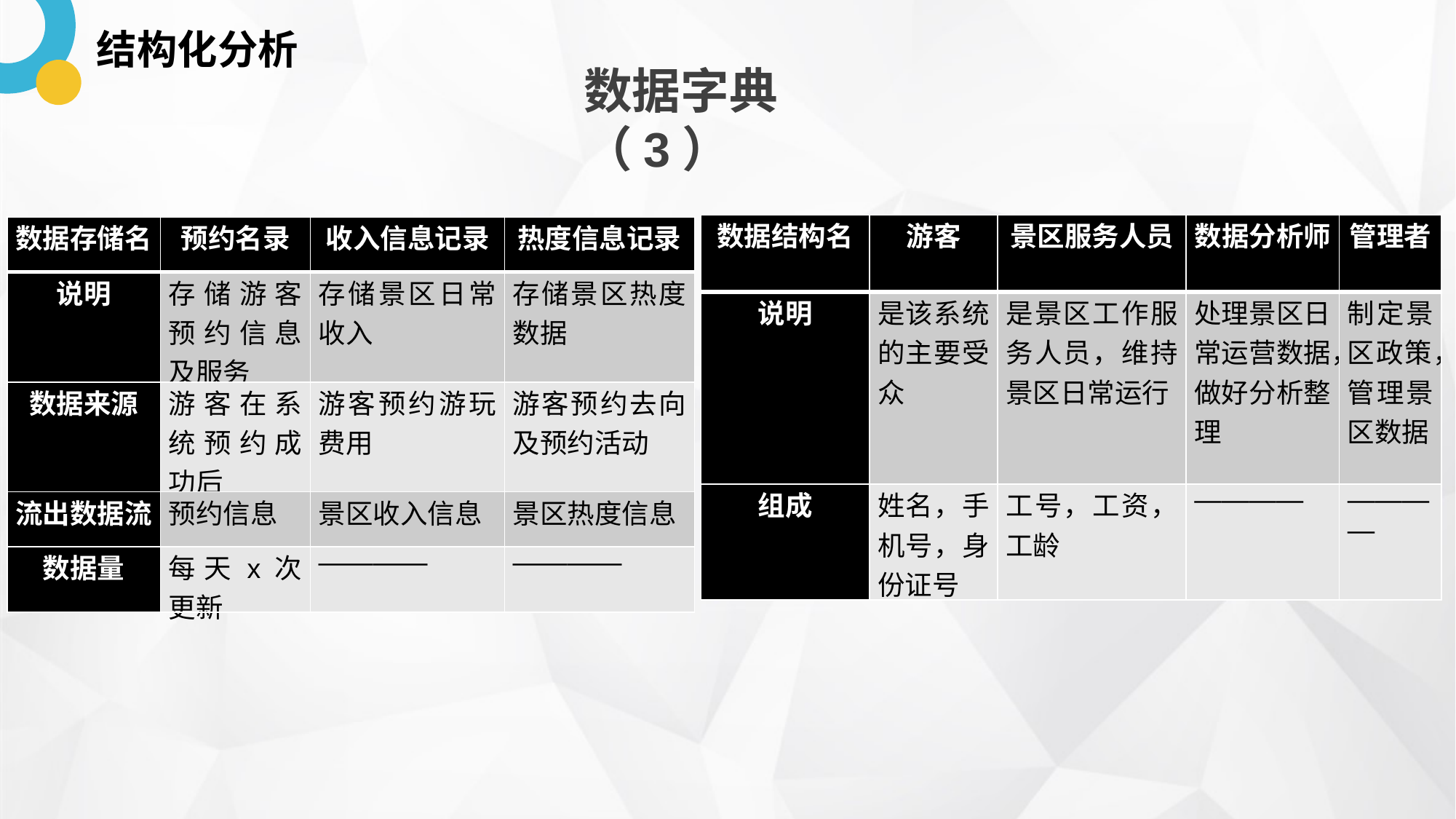

结构化分析
数据字典（3）

| 数据结构名 | 游客 | 景区服务人员 | 数据分析师 | 管理者 |
| --- | --- | --- | --- | --- |
| 说明 | 是该系统的主要受众 | 是景区工作服务人员，维持景区日常运行 | 处理景区日常运营数据，做好分析整理 | 制定景区政策，管理景区数据 |
| 组成 | 姓名，手机号，身份证号 | 工号，工资，工龄 | ———— | ———— |
| 数据存储名 | 预约名录 | 收入信息记录 | 热度信息记录 |
| --- | --- | --- | --- |
| 说明 | 存储游客预约信息及服务 | 存储景区日常收入 | 存储景区热度数据 |
| 数据来源 | 游客在系统预约成功后 | 游客预约游玩费用 | 游客预约去向及预约活动 |
| 流出数据流 | 预约信息 | 景区收入信息 | 景区热度信息 |
| 数据量 | 每天x次更新 | ———— | ———— |